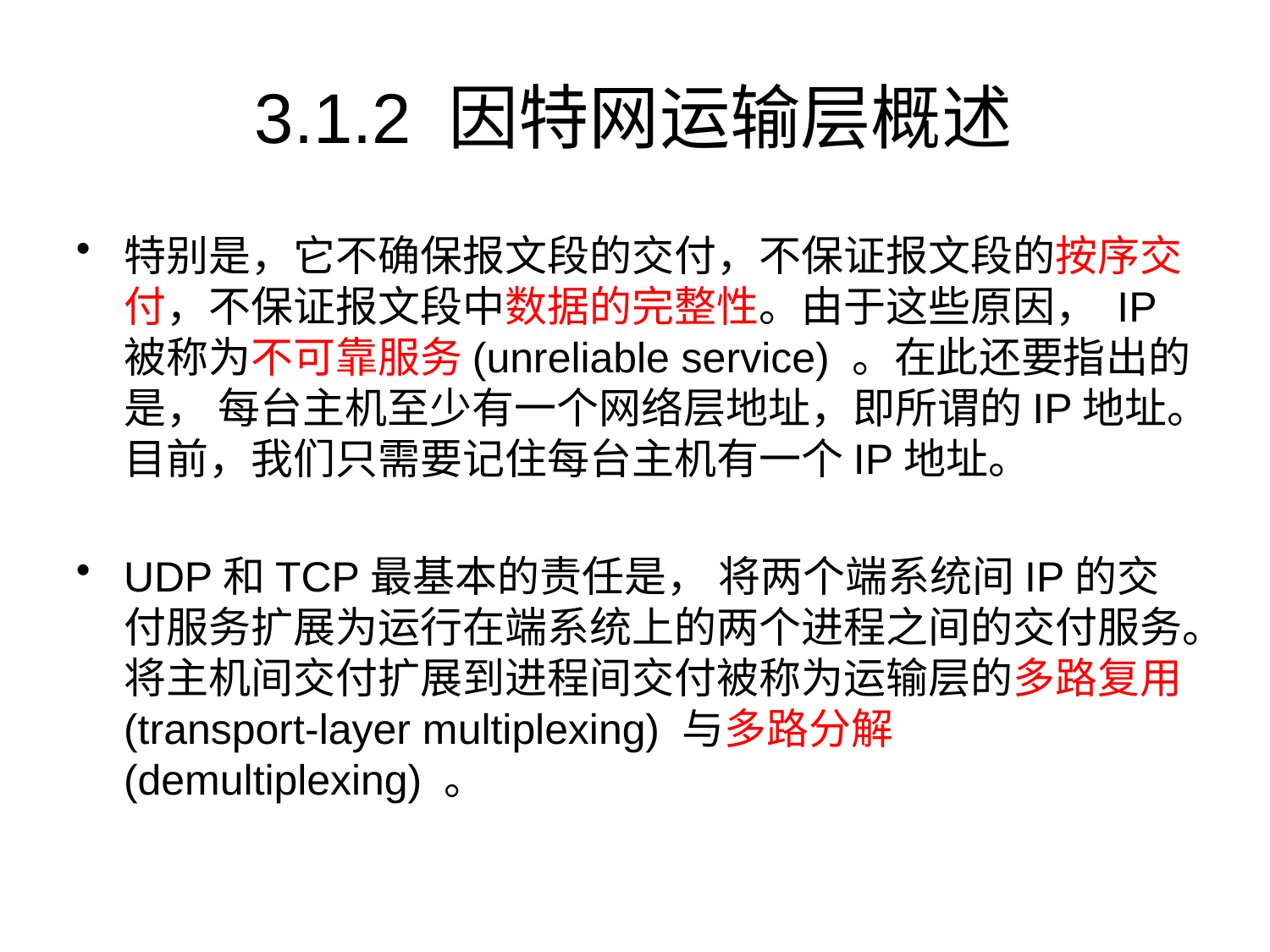

# 3.1.2 因特网运输层概述
特别是，它不确保报文段的交付，不保证报文段的按序交付，不保证报文段中数据的完整性。由于这些原因， IP被称为不可靠服务(unreliable service) 。在此还要指出的是， 每台主机至少有一个网络层地址，即所谓的IP地址。目前，我们只需要记住每台主机有一个IP地址。

UDP和TCP最基本的责任是， 将两个端系统间IP的交付服务扩展为运行在端系统上的两个进程之间的交付服务。将主机间交付扩展到进程间交付被称为运输层的多路复用(transport-layer multiplexing) 与多路分解(demultiplexing) 。